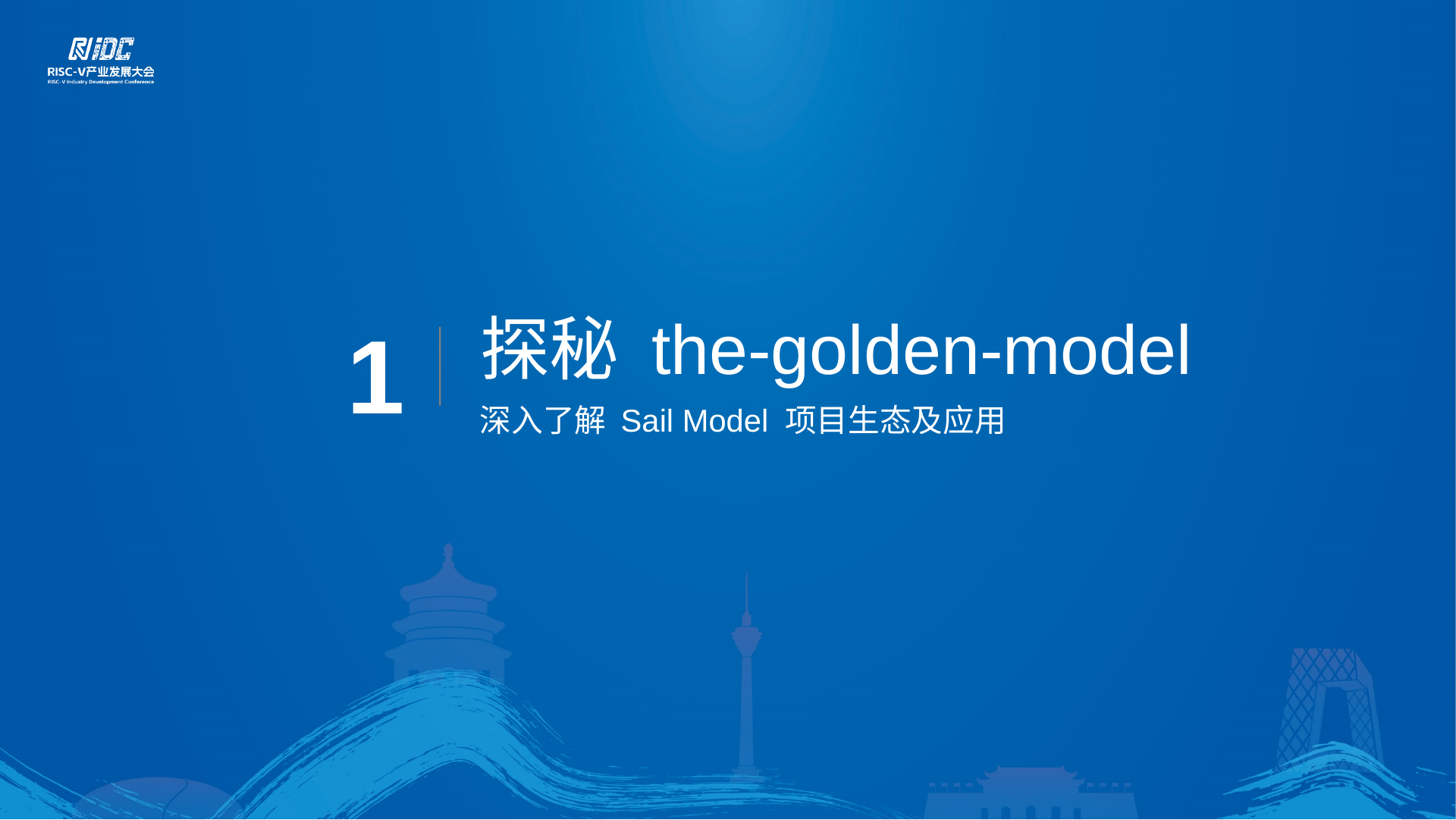

探秘 the-golden-model
  1

深入了解 Sail Model 项目生态及应用